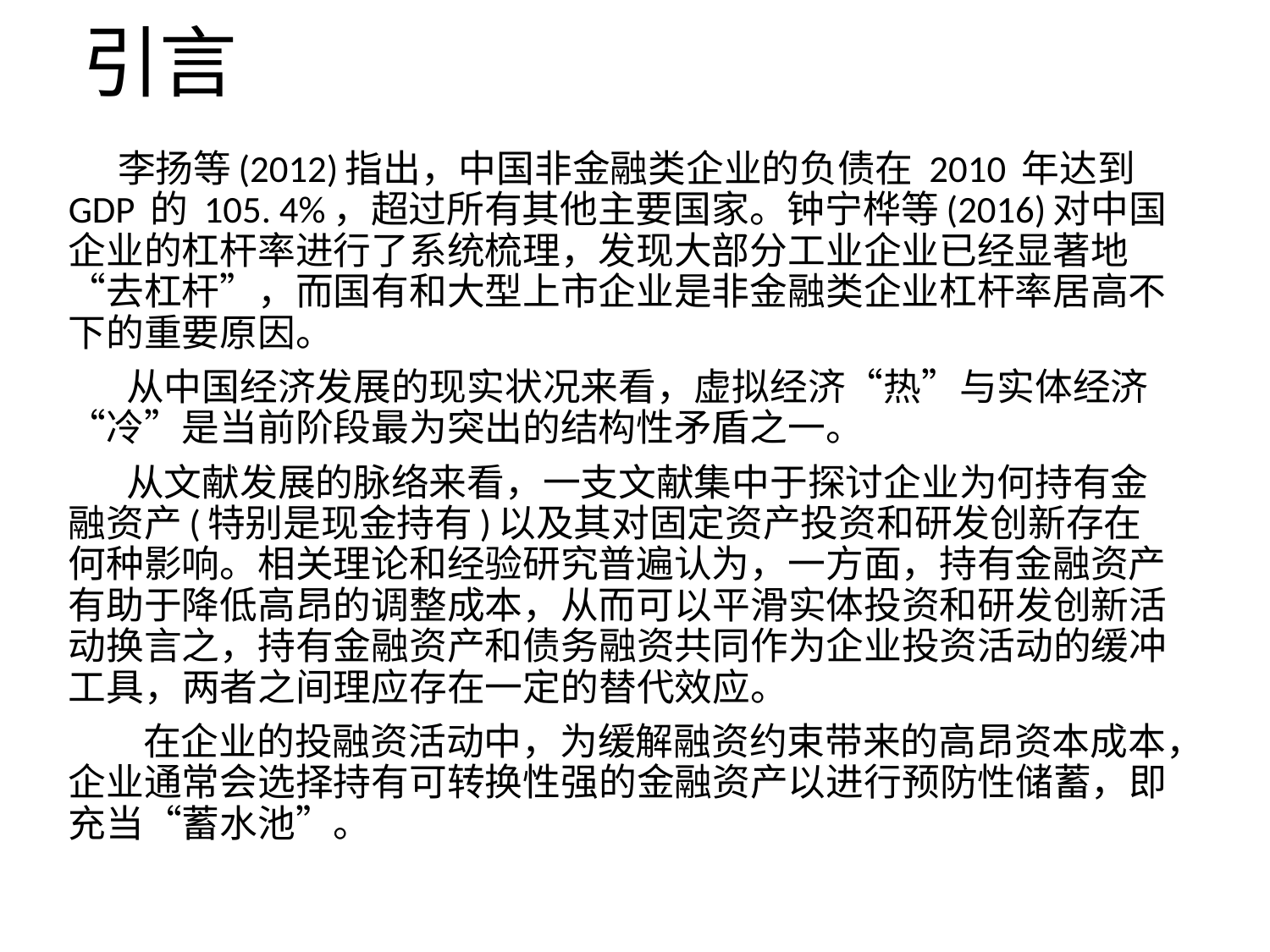

# 引言
     李扬等(2012)指出，中国非金融类企业的负债在 2010 年达到 GDP 的 105. 4%，超过所有其他主要国家。钟宁桦等(2016)对中国企业的杠杆率进行了系统梳理，发现大部分工业企业已经显著地“去杠杆”，而国有和大型上市企业是非金融类企业杠杆率居高不下的重要原因。
      从中国经济发展的现实状况来看，虚拟经济“热”与实体经济“冷”是当前阶段最为突出的结构性矛盾之一。
      从文献发展的脉络来看，一支文献集中于探讨企业为何持有金融资产(特别是现金持有)以及其对固定资产投资和研发创新存在何种影响。相关理论和经验研究普遍认为，一方面，持有金融资产有助于降低高昂的调整成本，从而可以平滑实体投资和研发创新活动换言之，持有金融资产和债务融资共同作为企业投资活动的缓冲工具，两者之间理应存在一定的替代效应。
        在企业的投融资活动中，为缓解融资约束带来的高昂资本成本，企业通常会选择持有可转换性强的金融资产以进行预防性储蓄，即充当“蓄水池”。